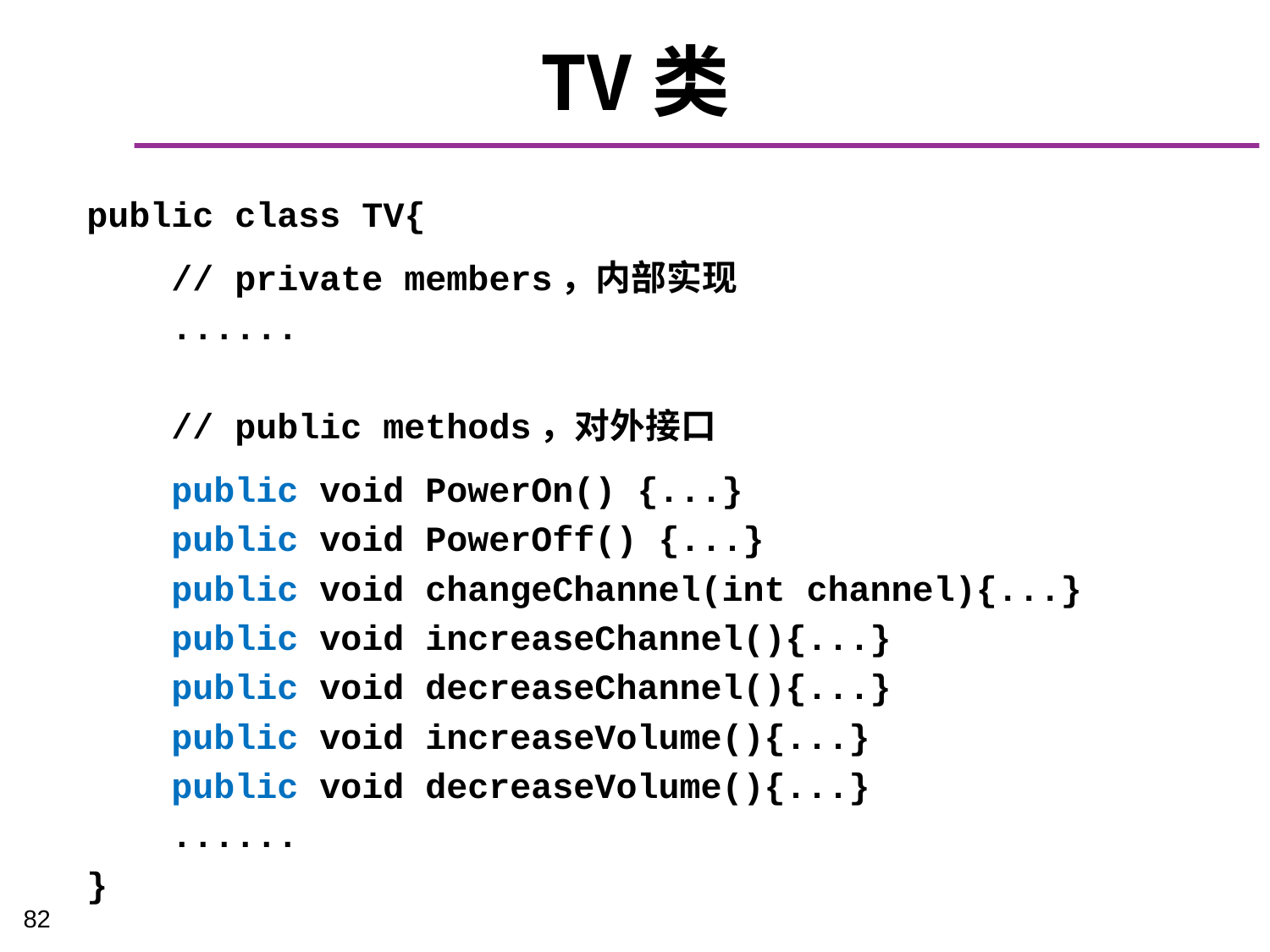

# TV类
public class TV{
    // private members，内部实现
    ......

    // public methods，对外接口
    public void PowerOn() {...}
    public void PowerOff() {...}
    public void changeChannel(int channel){...}
    public void increaseChannel(){...}
    public void decreaseChannel(){...}
    public void increaseVolume(){...}
    public void decreaseVolume(){...}
    ......
}
82